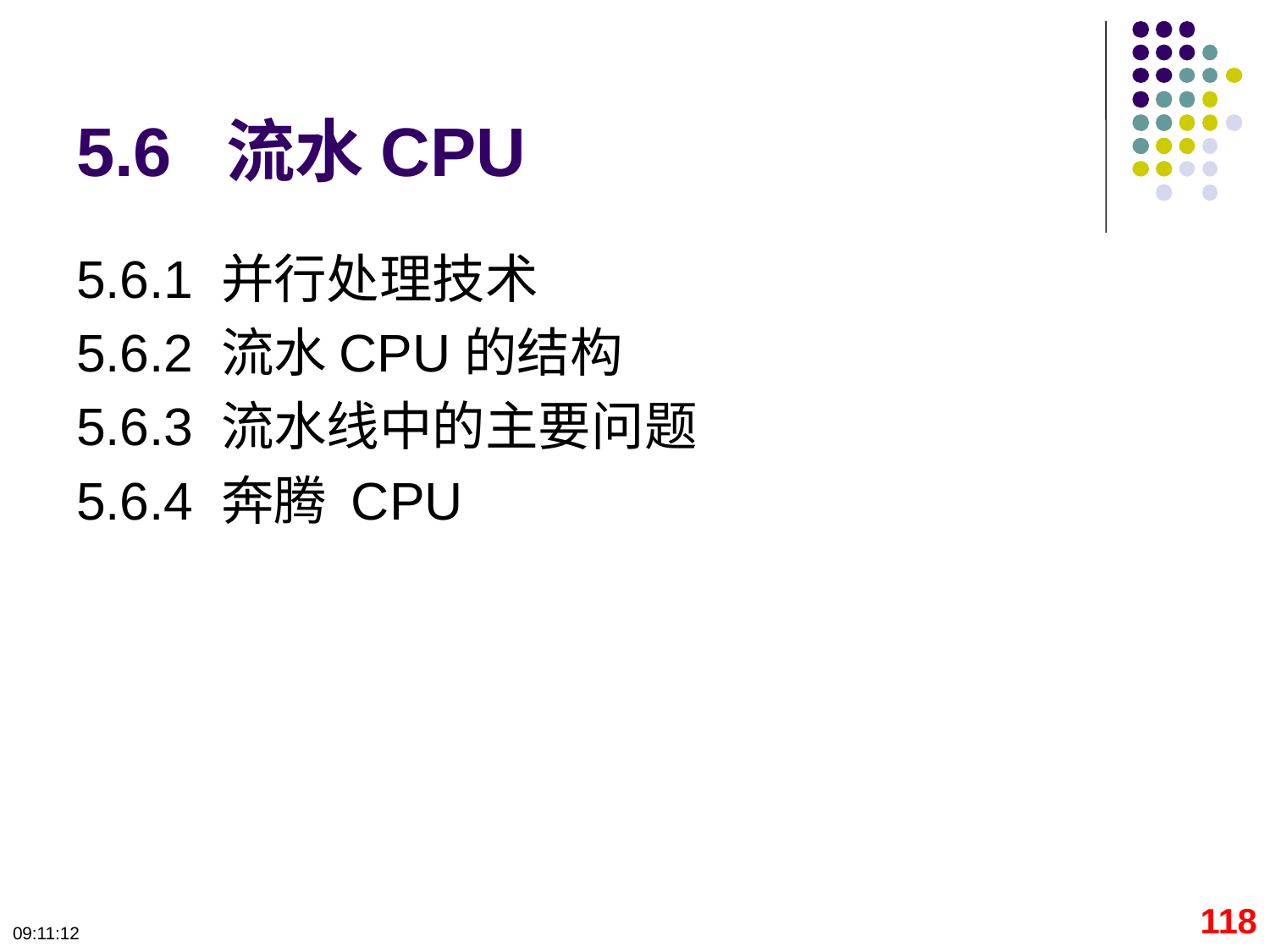

# 5.6  流水CPU
5.6.1 并行处理技术
5.6.2 流水CPU的结构
5.6.3 流水线中的主要问题
5.6.4 奔腾 CPU
118
09:11:12